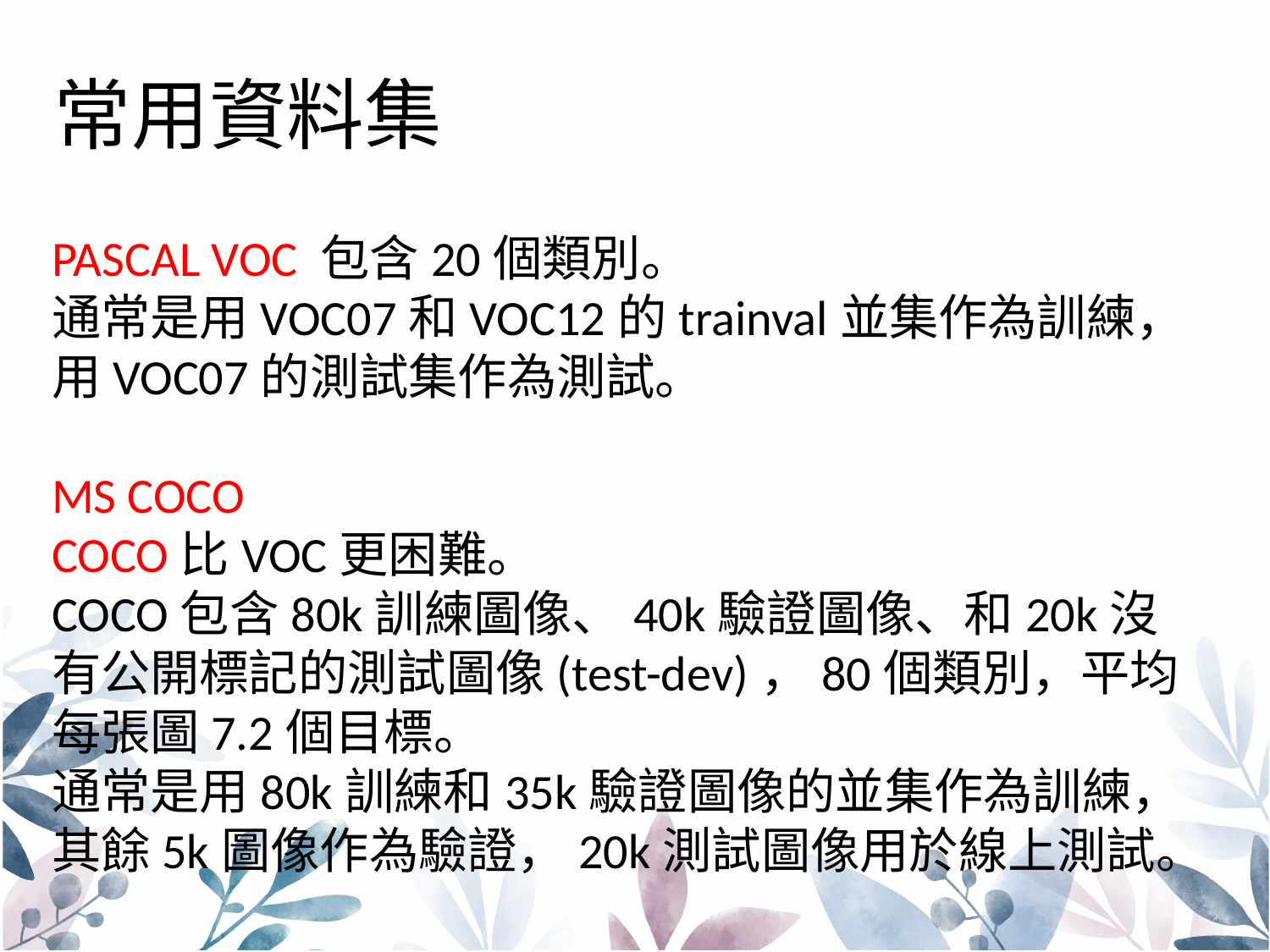

# 常用資料集
PASCAL VOC 包含20個類別。
通常是用VOC07和VOC12的trainval並集作為訓練，
用VOC07的測試集作為測試。

MS COCO
COCO比VOC更困難。
COCO包含80k訓練圖像、40k驗證圖像、和20k沒有公開標記的測試圖像(test-dev)，80個類別，平均每張圖7.2個目標。
通常是用80k訓練和35k驗證圖像的並集作為訓練，其餘5k圖像作為驗證，20k測試圖像用於線上測試。